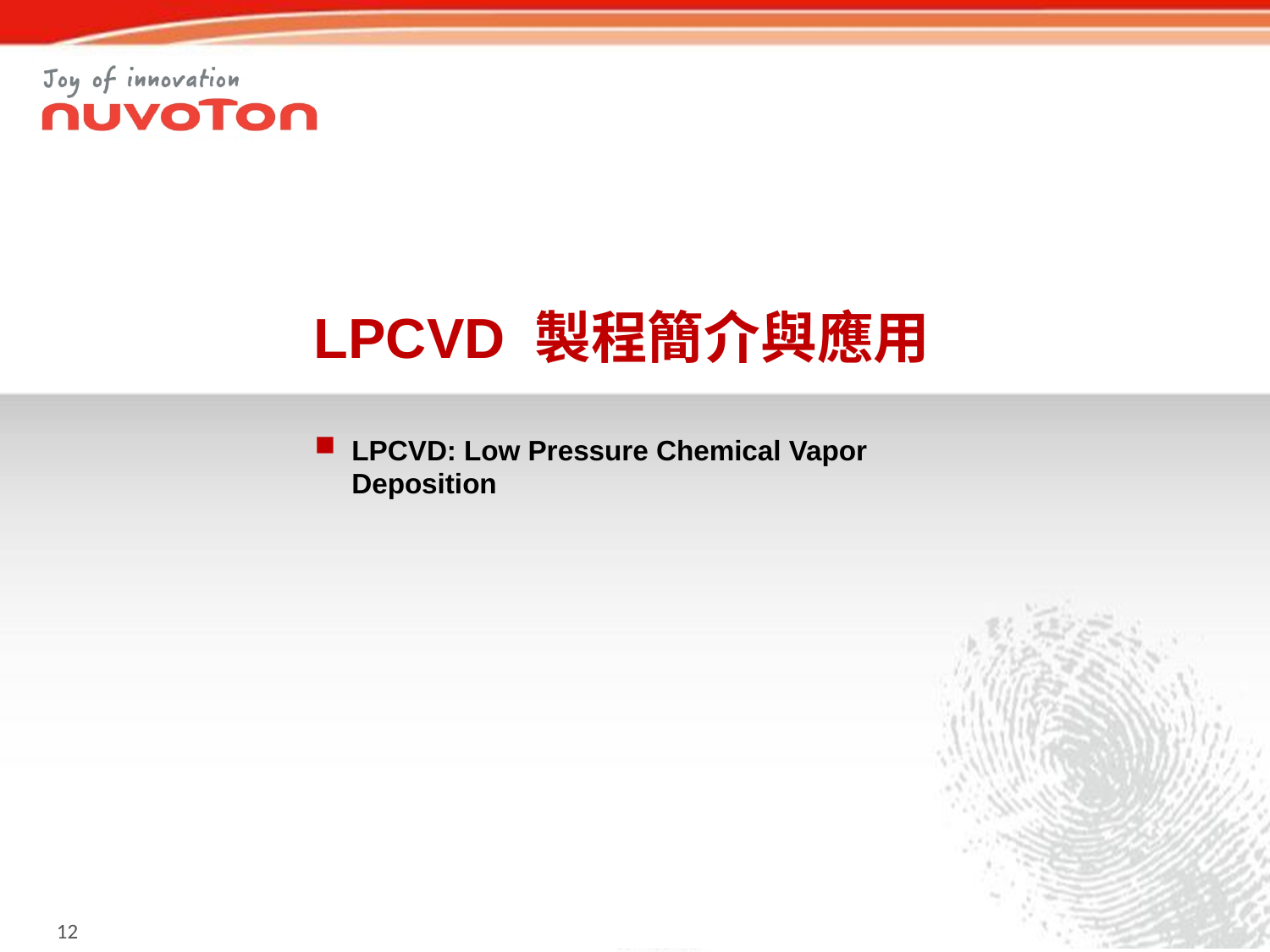

# LPCVD 製程簡介與應用
LPCVD: Low Pressure Chemical Vapor Deposition

12